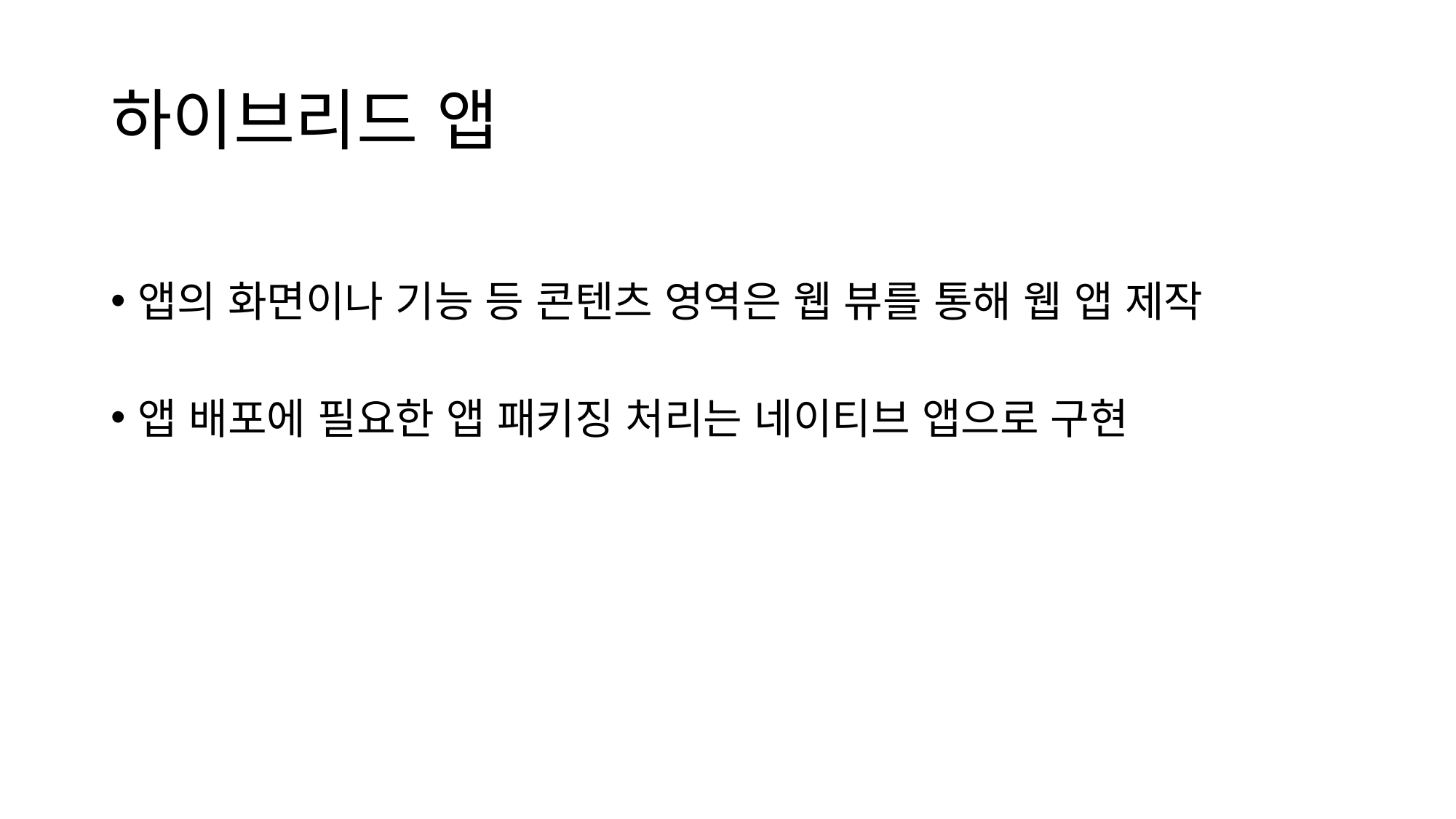

# 하이브리드 앱
앱의 화면이나 기능 등 콘텐츠 영역은 웹 뷰를 통해 웹 앱 제작
앱 배포에 필요한 앱 패키징 처리는 네이티브 앱으로 구현